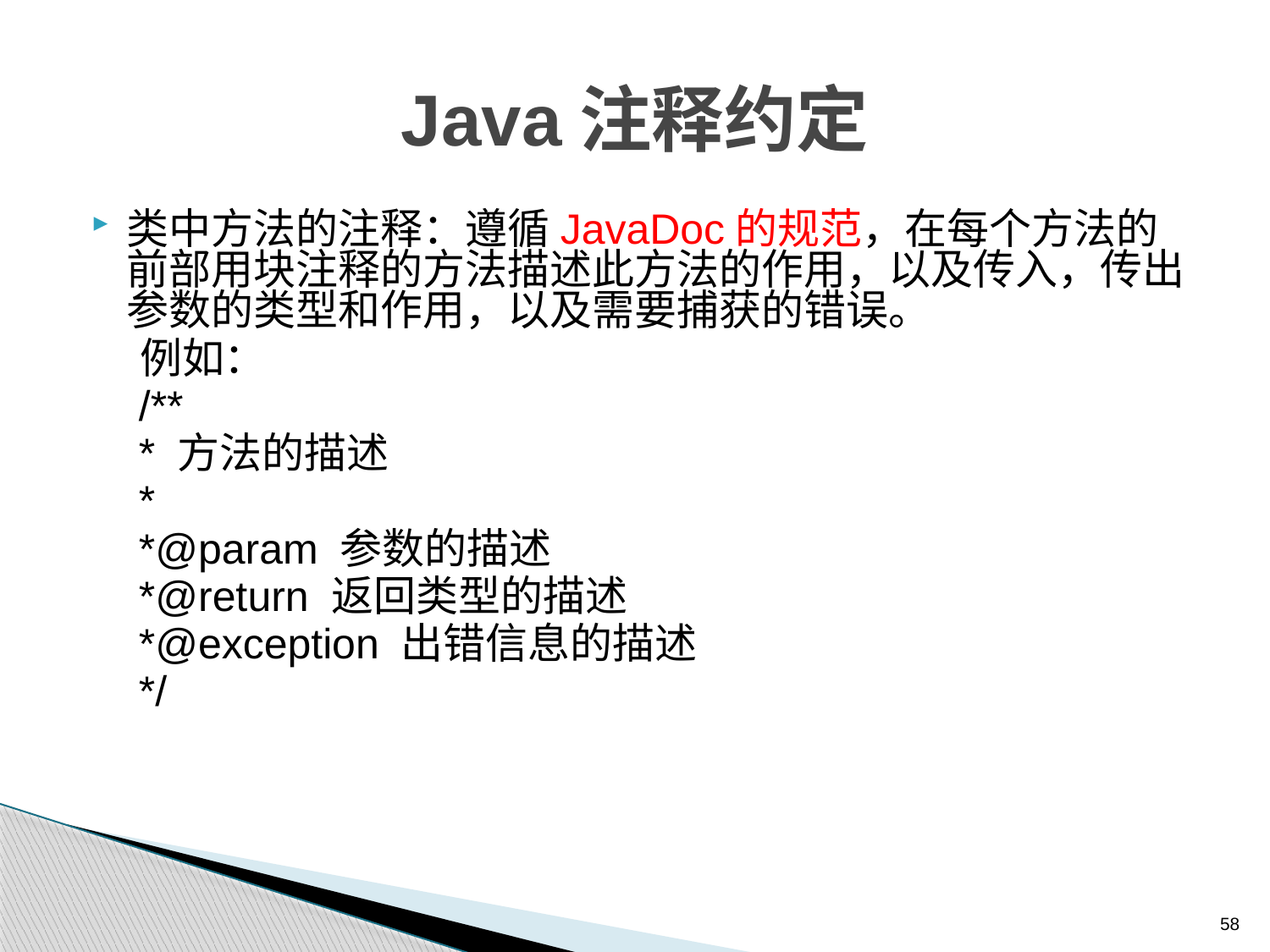

# Java注释约定
类中方法的注释：遵循JavaDoc的规范，在每个方法的前部用块注释的方法描述此方法的作用，以及传入，传出参数的类型和作用，以及需要捕获的错误。
    例如：
    /**
    * 方法的描述
    *
    *@param 参数的描述
    *@return 返回类型的描述
    *@exception 出错信息的描述
    */
58